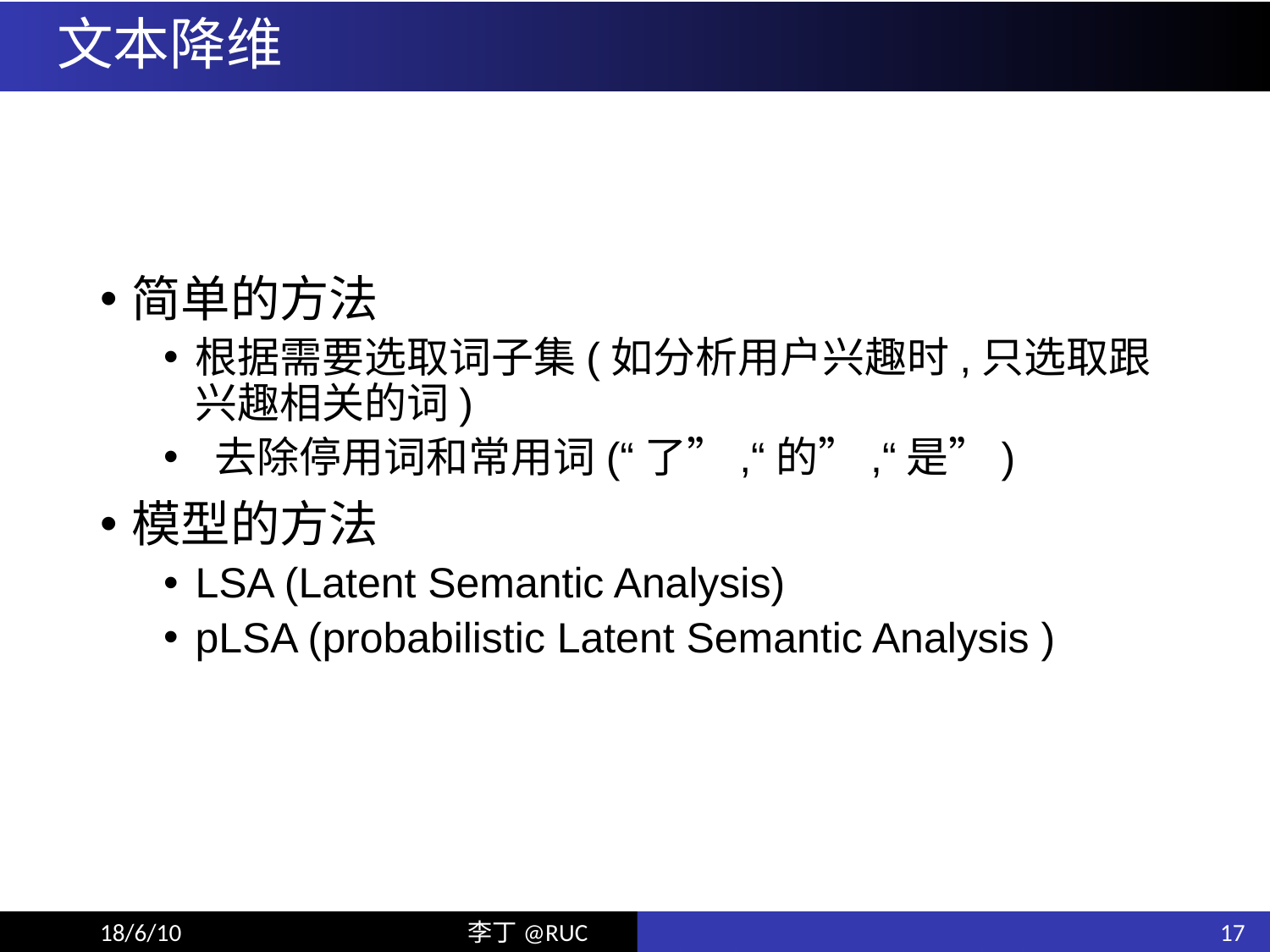

# 文本降维
简单的方法
根据需要选取词子集(如分析用户兴趣时,只选取跟兴趣相关的词)
 去除停用词和常用词(“了”,“的”,“是”)
模型的方法
LSA (Latent Semantic Analysis)
pLSA (probabilistic Latent Semantic Analysis )

17
18/6/10
李丁@RUC